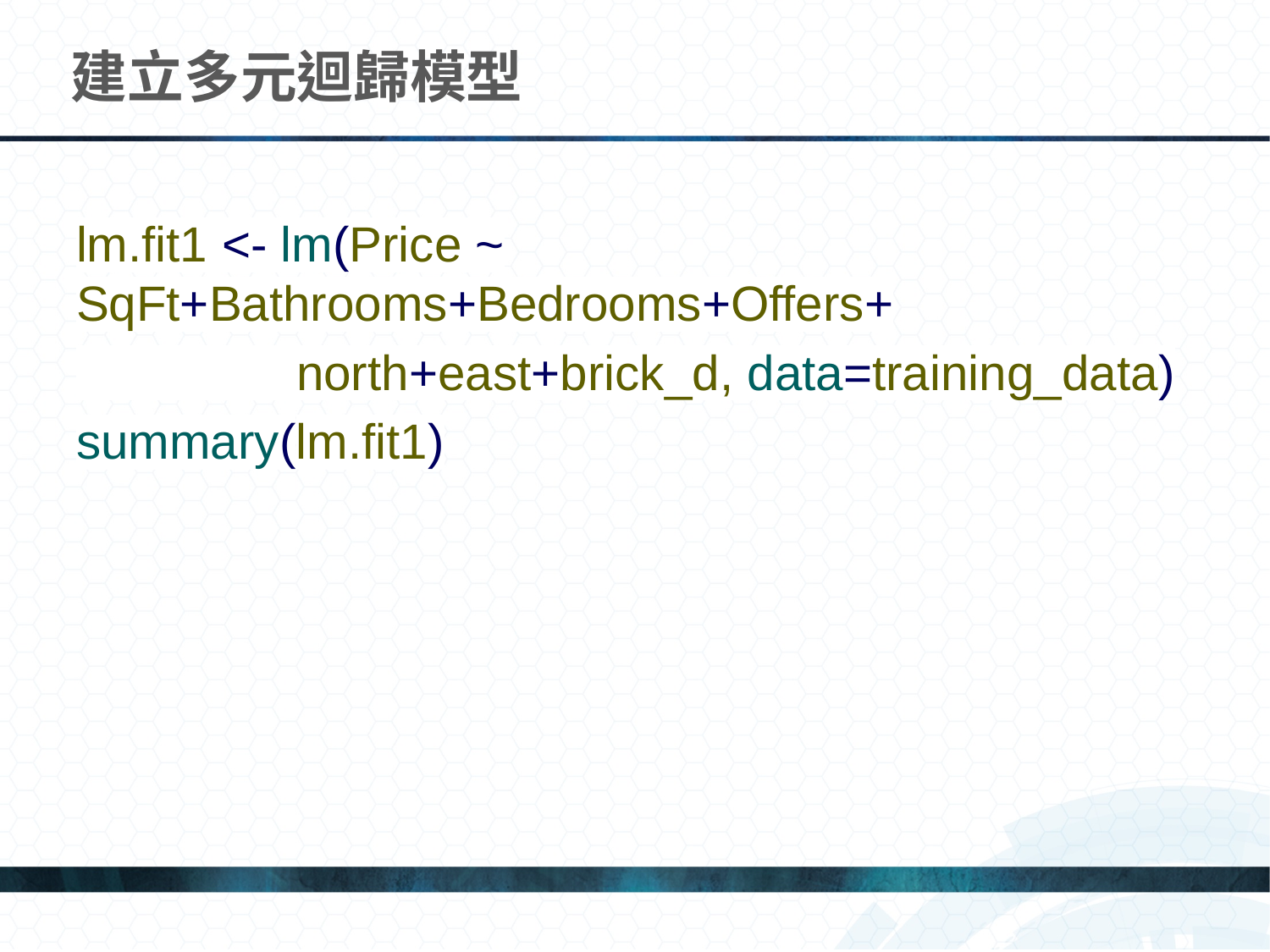

# 建立多元迴歸模型
lm.fit1 <- lm(Price ~ SqFt+Bathrooms+Bedrooms+Offers+
                north+east+brick_d, data=training_data)
summary(lm.fit1)